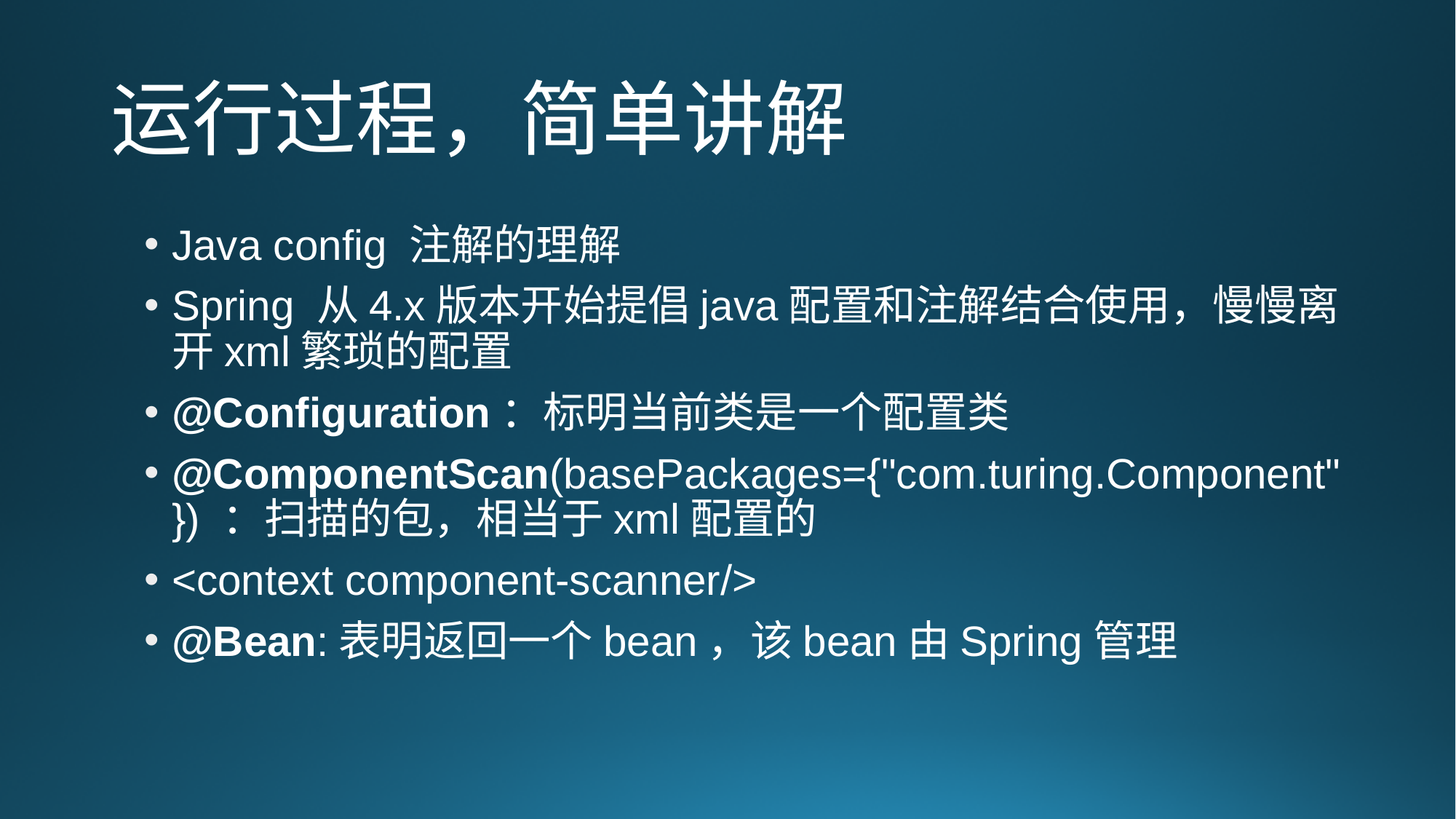

# 运行过程，简单讲解
Java config 注解的理解
Spring 从4.x版本开始提倡java配置和注解结合使用，慢慢离开xml繁琐的配置
@Configuration：标明当前类是一个配置类
@ComponentScan(basePackages={"com.turing.Component"}) ：扫描的包，相当于xml配置的
<context component-scanner/>
@Bean:表明返回一个bean，该bean由Spring管理